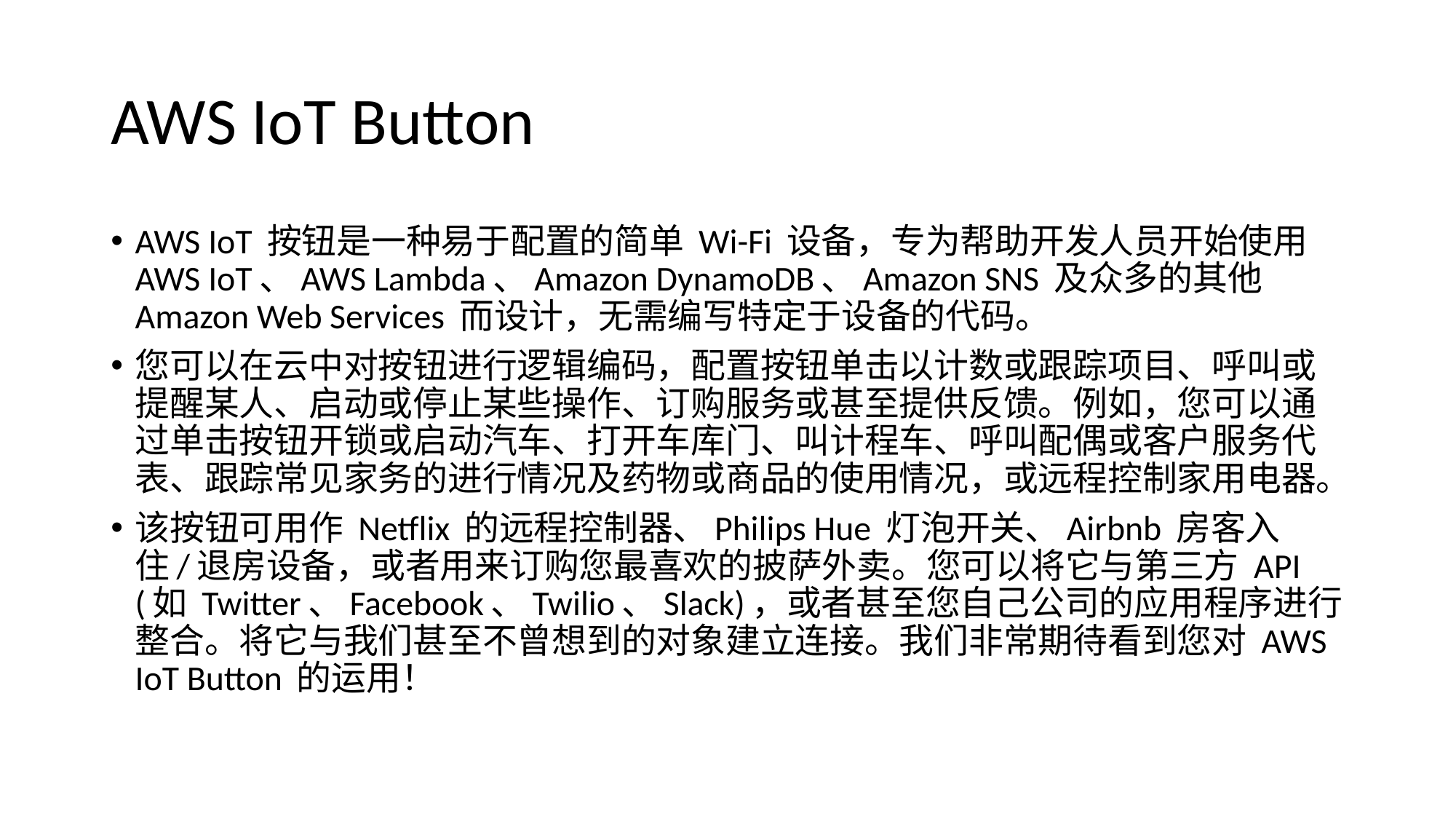

# AWS IoT Button
AWS IoT 按钮是一种易于配置的简单 Wi-Fi 设备，专为帮助开发人员开始使用 AWS IoT、AWS Lambda、Amazon DynamoDB、Amazon SNS 及众多的其他 Amazon Web Services 而设计，无需编写特定于设备的代码。
您可以在云中对按钮进行逻辑编码，配置按钮单击以计数或跟踪项目、呼叫或提醒某人、启动或停止某些操作、订购服务或甚至提供反馈。例如，您可以通过单击按钮开锁或启动汽车、打开车库门、叫计程车、呼叫配偶或客户服务代表、跟踪常见家务的进行情况及药物或商品的使用情况，或远程控制家用电器。
该按钮可用作 Netflix 的远程控制器、Philips Hue 灯泡开关、Airbnb 房客入住/退房设备，或者用来订购您最喜欢的披萨外卖。您可以将它与第三方 API (如 Twitter、Facebook、Twilio、Slack)，或者甚至您自己公司的应用程序进行整合。将它与我们甚至不曾想到的对象建立连接。我们非常期待看到您对 AWS IoT Button 的运用！